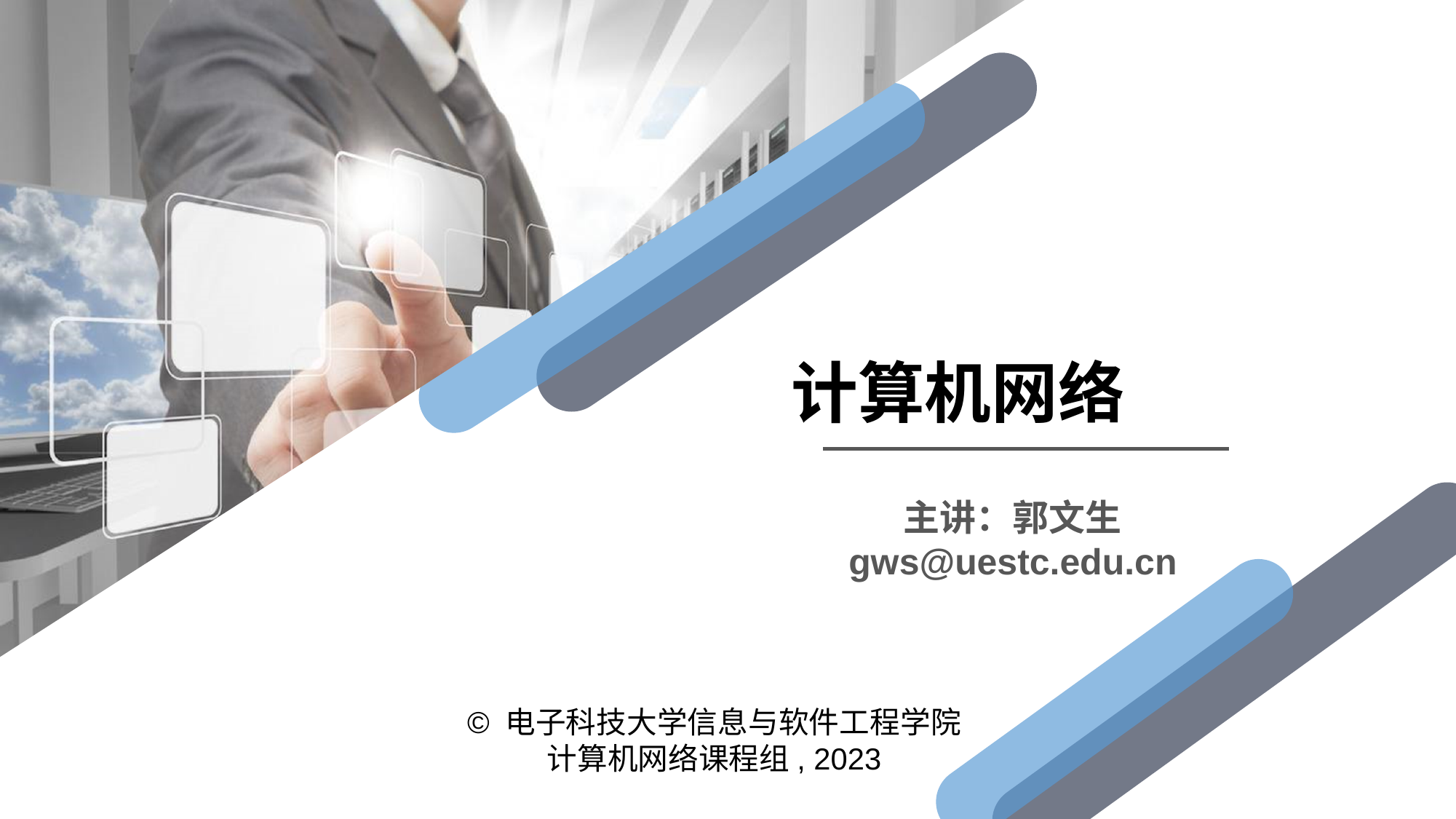

计算机网络
主讲：郭文生
gws@uestc.edu.cn
© 电子科技大学信息与软件工程学院
计算机网络课程组, 2023